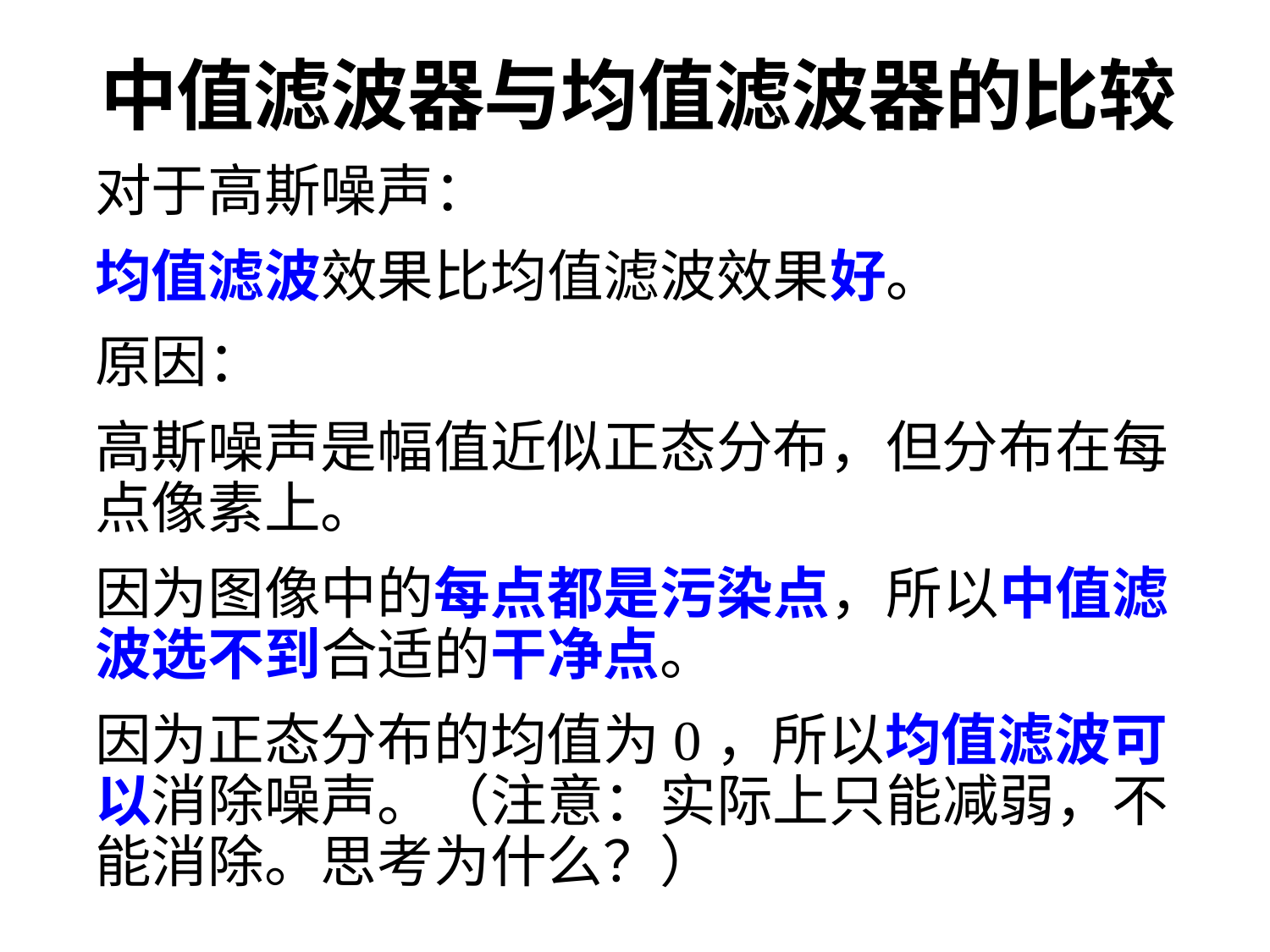

# 中值滤波器与均值滤波器的比较
对于高斯噪声：
均值滤波效果比均值滤波效果好。
原因：
高斯噪声是幅值近似正态分布，但分布在每点像素上。
因为图像中的每点都是污染点，所以中值滤波选不到合适的干净点。
因为正态分布的均值为0，所以均值滤波可以消除噪声。（注意：实际上只能减弱，不能消除。思考为什么？）